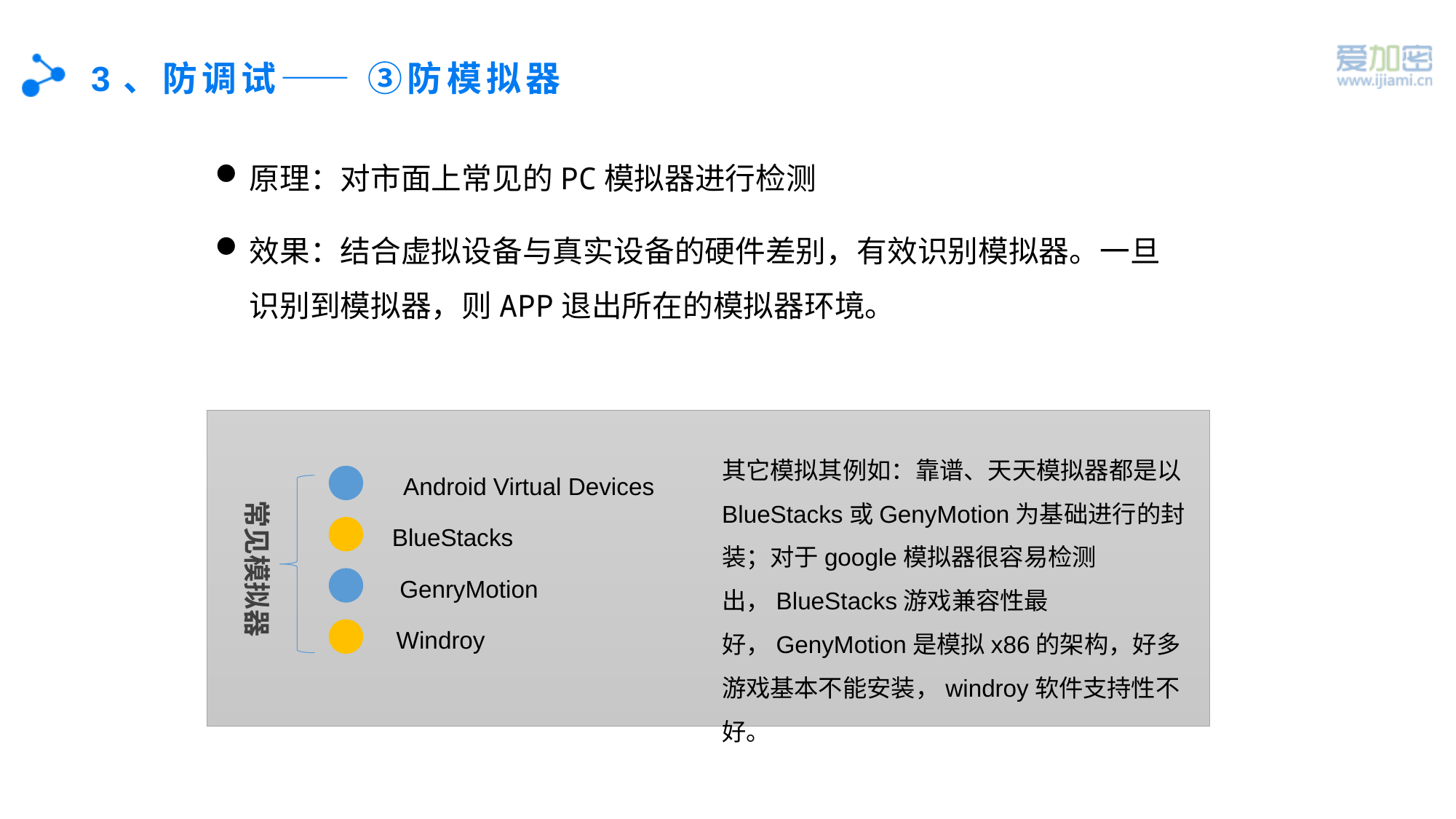

# 3、防调试—— ③防模拟器
原理：对市面上常见的PC模拟器进行检测
效果：结合虚拟设备与真实设备的硬件差别，有效识别模拟器。一旦识别到模拟器，则APP退出所在的模拟器环境。

其它模拟其例如：靠谱、天天模拟器都是以BlueStacks或GenyMotion为基础进行的封装；对于google模拟器很容易检测出，BlueStacks游戏兼容性最好，GenyMotion是模拟x86的架构，好多游戏基本不能安装，windroy软件支持性不好。

Android Virtual Devices

BlueStacks

GenryMotion

Windroy

常见模拟器